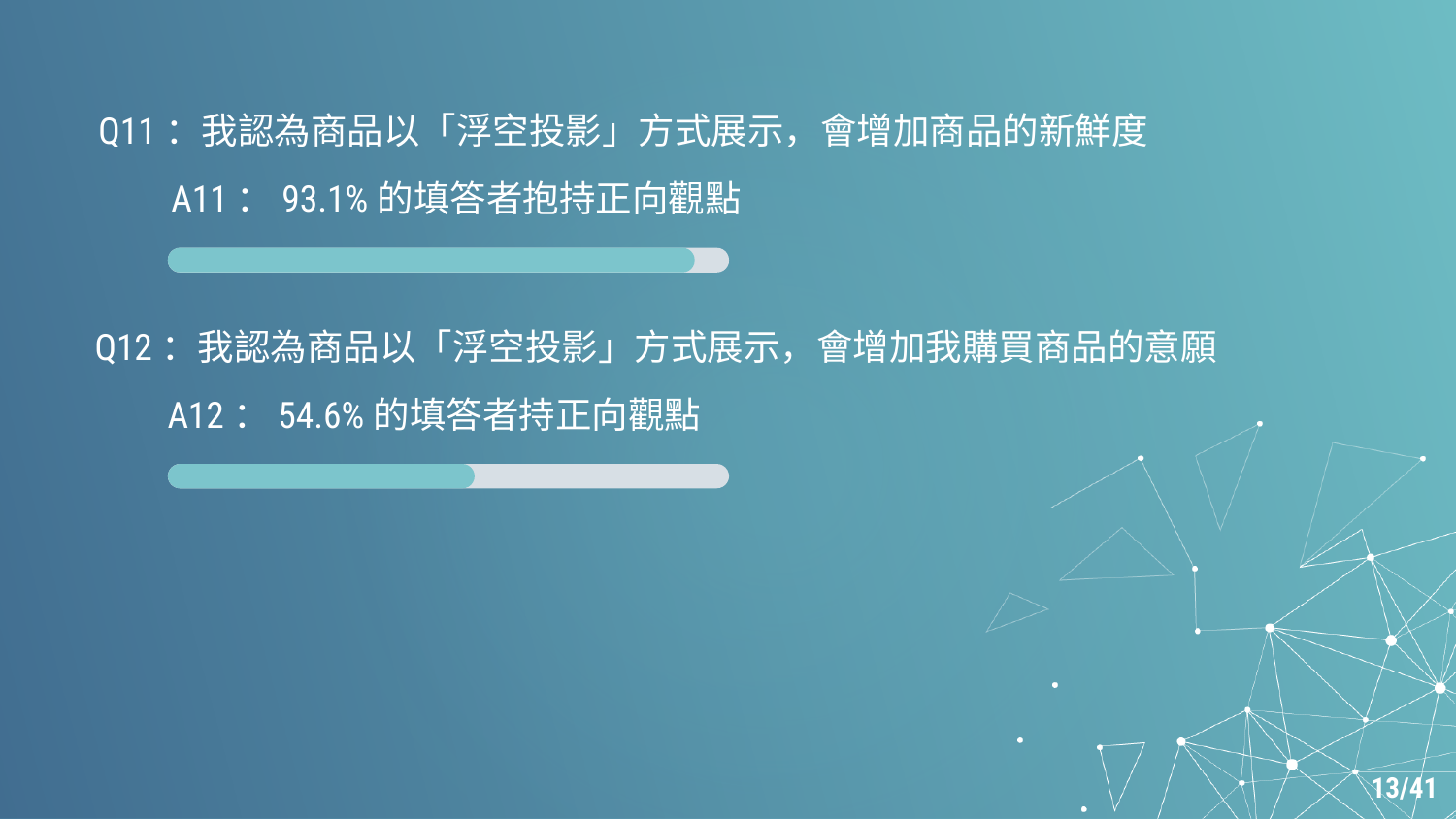

Q11：我認為商品以「浮空投影」方式展示，會增加商品的新鮮度
A11：93.1%的填答者抱持正向觀點

Q12：我認為商品以「浮空投影」方式展示，會增加我購買商品的意願
A12：54.6%的填答者持正向觀點

13/41